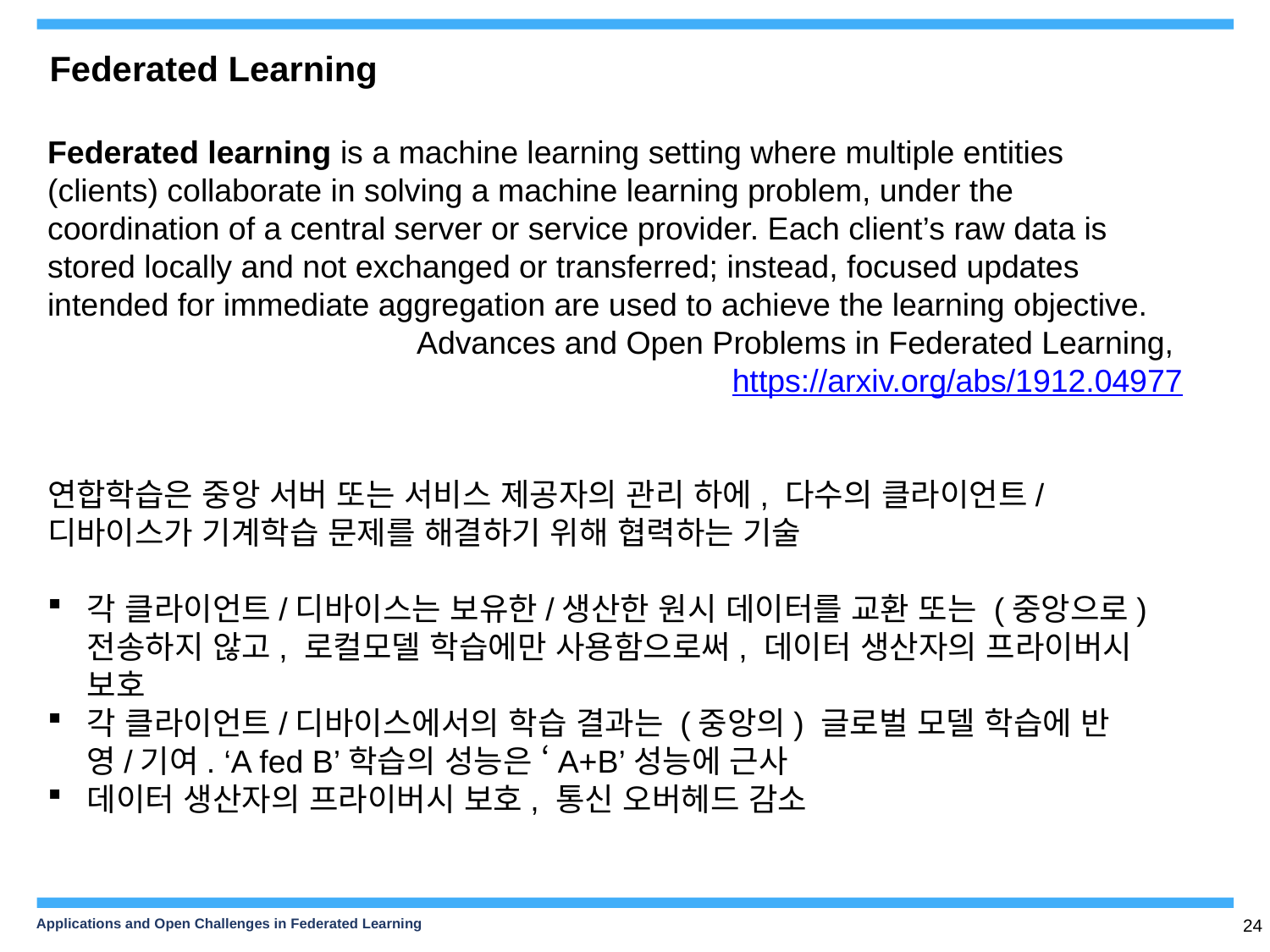

Federated Learning
Federated learning is a machine learning setting where multiple entities (clients) collaborate in solving a machine learning problem, under the coordination of a central server or service provider. Each client’s raw data is stored locally and not exchanged or transferred; instead, focused updates intended for immediate aggregation are used to achieve the learning objective.
Advances and Open Problems in Federated Learning,
https://arxiv.org/abs/1912.04977

연합학습은 중앙 서버 또는 서비스 제공자의 관리 하에, 다수의 클라이언트/디바이스가 기계학습 문제를 해결하기 위해 협력하는 기술

각 클라이언트/디바이스는 보유한/생산한 원시 데이터를 교환 또는 (중앙으로) 전송하지 않고, 로컬모델 학습에만 사용함으로써, 데이터 생산자의 프라이버시 보호
각 클라이언트/디바이스에서의 학습 결과는 (중앙의) 글로벌 모델 학습에 반영/기여. ‘A fed B’학습의 성능은 ‘A+B’성능에 근사
데이터 생산자의 프라이버시 보호, 통신 오버헤드 감소